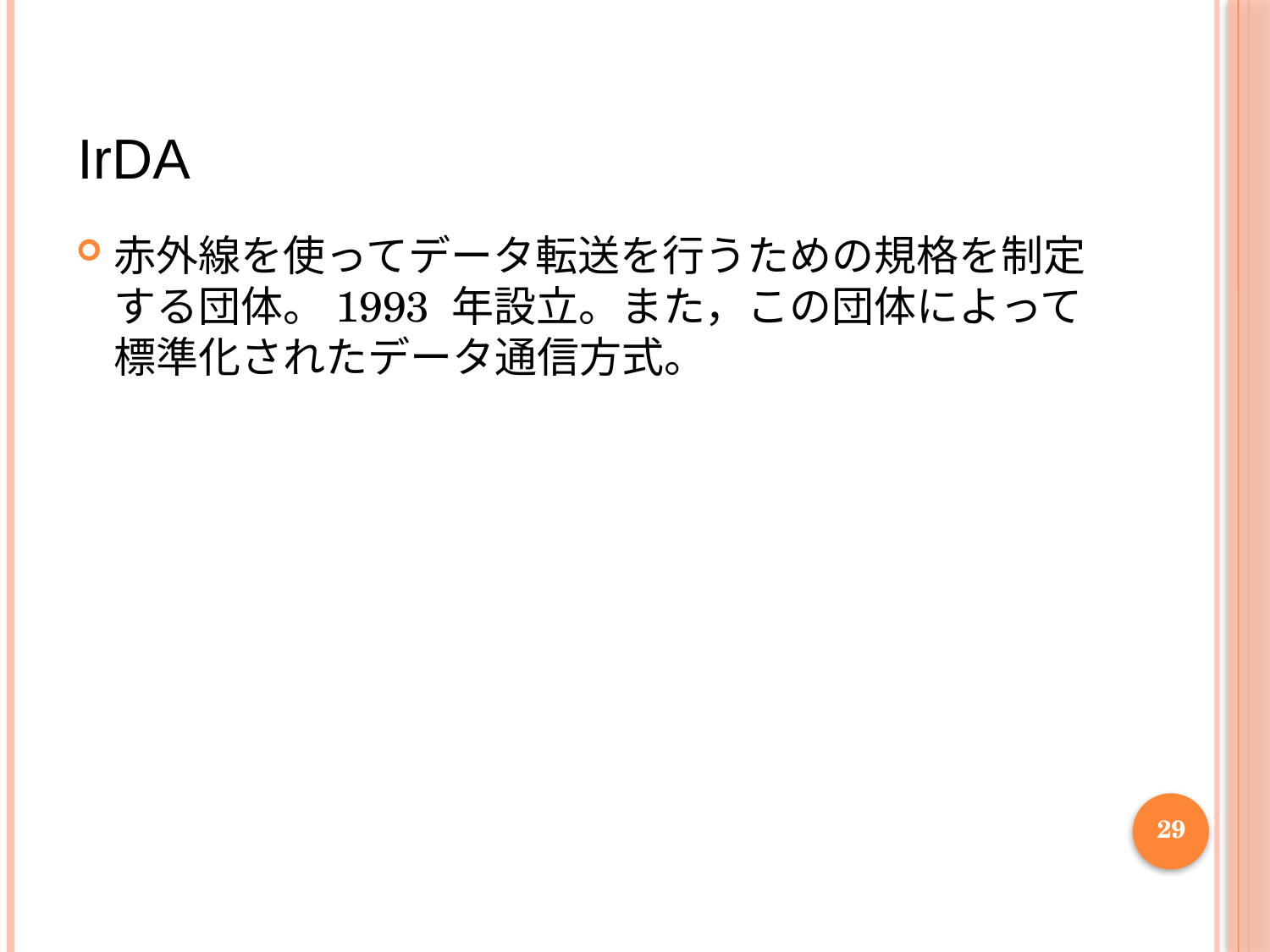

IrDA
赤外線を使ってデータ転送を行うための規格を制定する団体。1993 年設立。また，この団体によって標準化されたデータ通信方式。
29